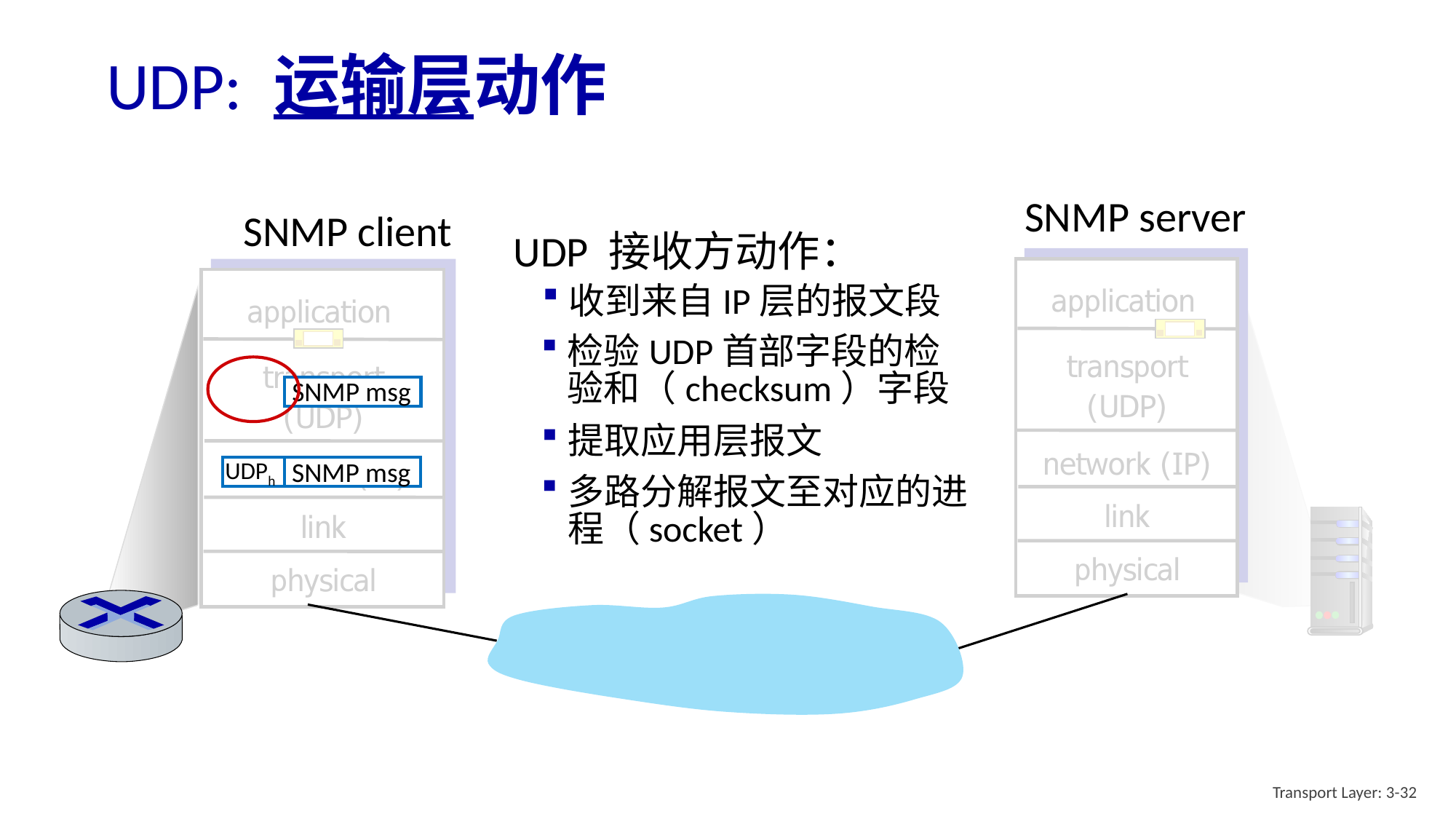

# UDP: 运输层动作
SNMP server
SNMP client
UDP 接收方动作：

application

transport
(UDP)

network (IP)

link

physical

application

transport
(UDP)

network (IP)

link

physical

收到来自IP层的报文段

检验UDP首部字段的检验和（checksum）字段

SNMP msg

提取应用层报文
SNMP msg

UDPh

多路分解报文至对应的进程（socket）

Transport Layer: 3-32